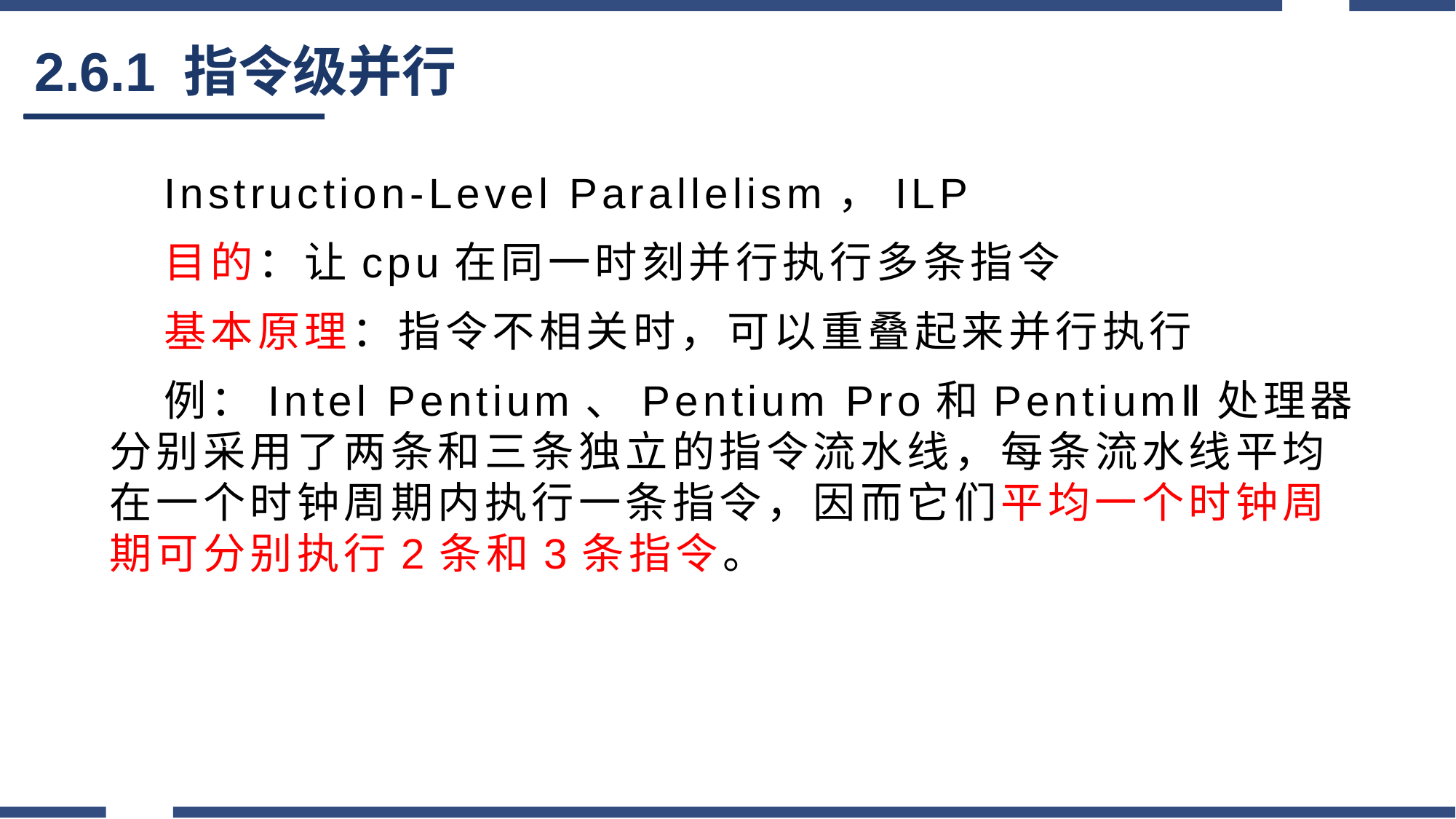

# 2.6.1 指令级并行
Instruction-Level Parallelism，ILP
目的：让cpu在同一时刻并行执行多条指令
基本原理：指令不相关时，可以重叠起来并行执行
例：Intel Pentium、Pentium Pro和PentiumⅡ处理器分别采用了两条和三条独立的指令流水线，每条流水线平均在一个时钟周期内执行一条指令，因而它们平均一个时钟周期可分别执行2条和3条指令。